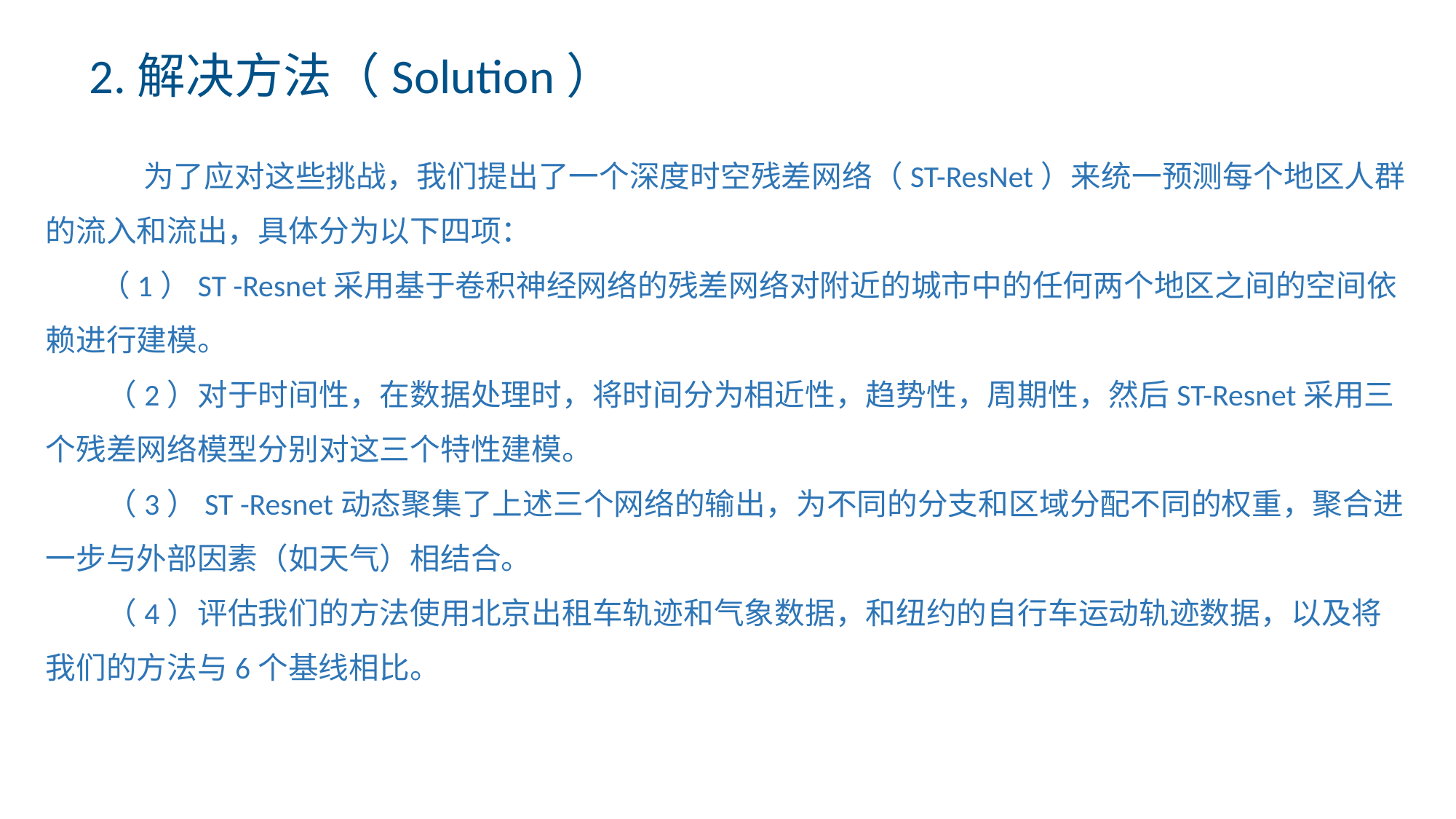

2.解决方法（Solution）

              为了应对这些挑战，我们提出了一个深度时空残差网络（ST-ResNet）来统一预测每个地区人群的流入和流出，具体分为以下四项：
       （1）ST -Resnet采用基于卷积神经网络的残差网络对附近的城市中的任何两个地区之间的空间依赖进行建模。
        （2）对于时间性，在数据处理时，将时间分为相近性，趋势性，周期性，然后ST-Resnet采用三个残差网络模型分别对这三个特性建模。
        （3）ST -Resnet动态聚集了上述三个网络的输出，为不同的分支和区域分配不同的权重，聚合进一步与外部因素（如天气）相结合。
        （4）评估我们的方法使用北京出租车轨迹和气象数据，和纽约的自行车运动轨迹数据，以及将我们的方法与6个基线相比。